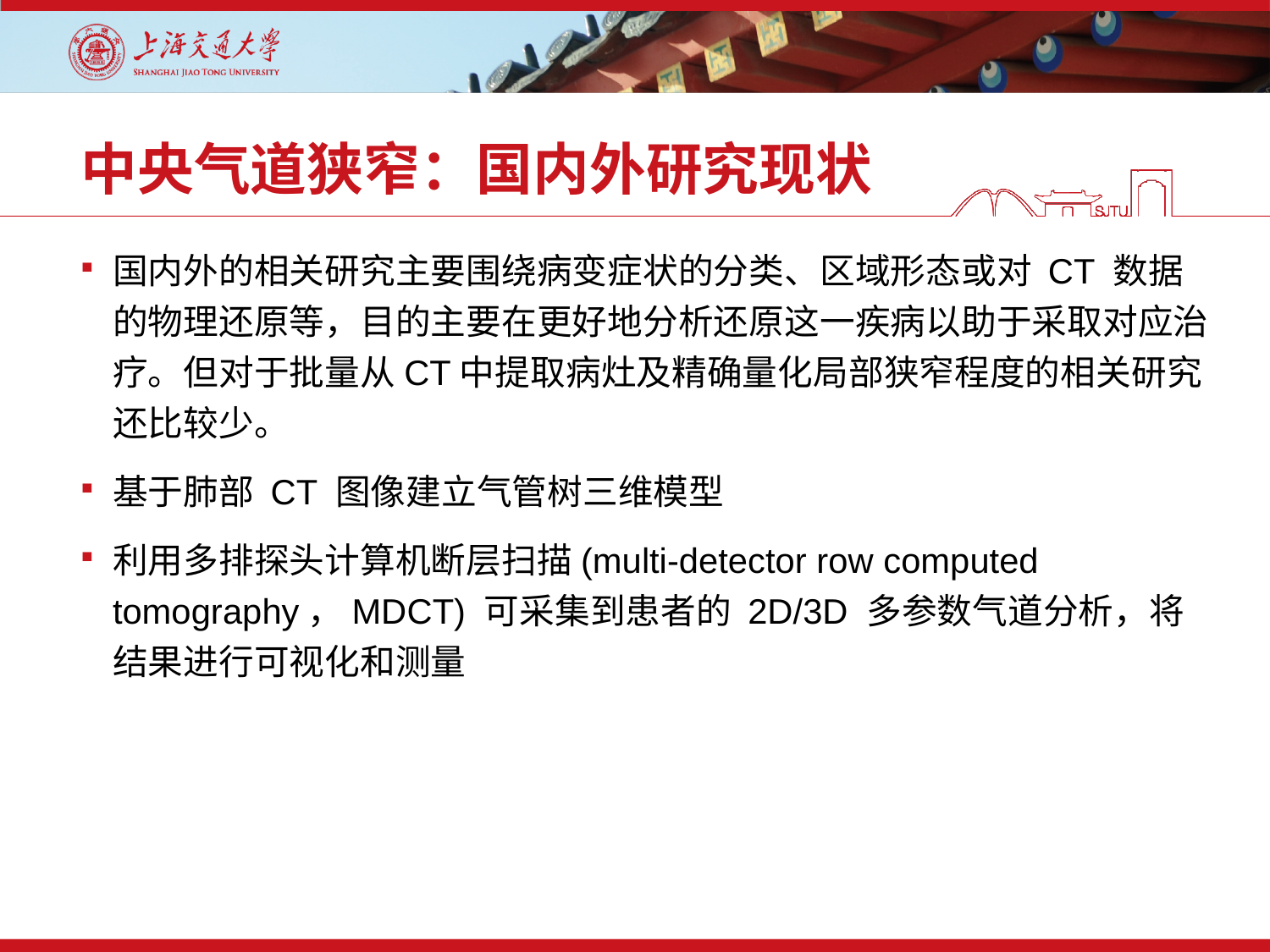

# 中央气道狭窄：国内外研究现状
国内外的相关研究主要围绕病变症状的分类、区域形态或对 CT 数据的物理还原等，目的主要在更好地分析还原这一疾病以助于采取对应治疗。但对于批量从CT中提取病灶及精确量化局部狭窄程度的相关研究还比较少。
基于肺部 CT 图像建立气管树三维模型
利用多排探头计算机断层扫描(multi-detector row computed tomography，MDCT) 可采集到患者的 2D/3D 多参数气道分析，将结果进行可视化和测量